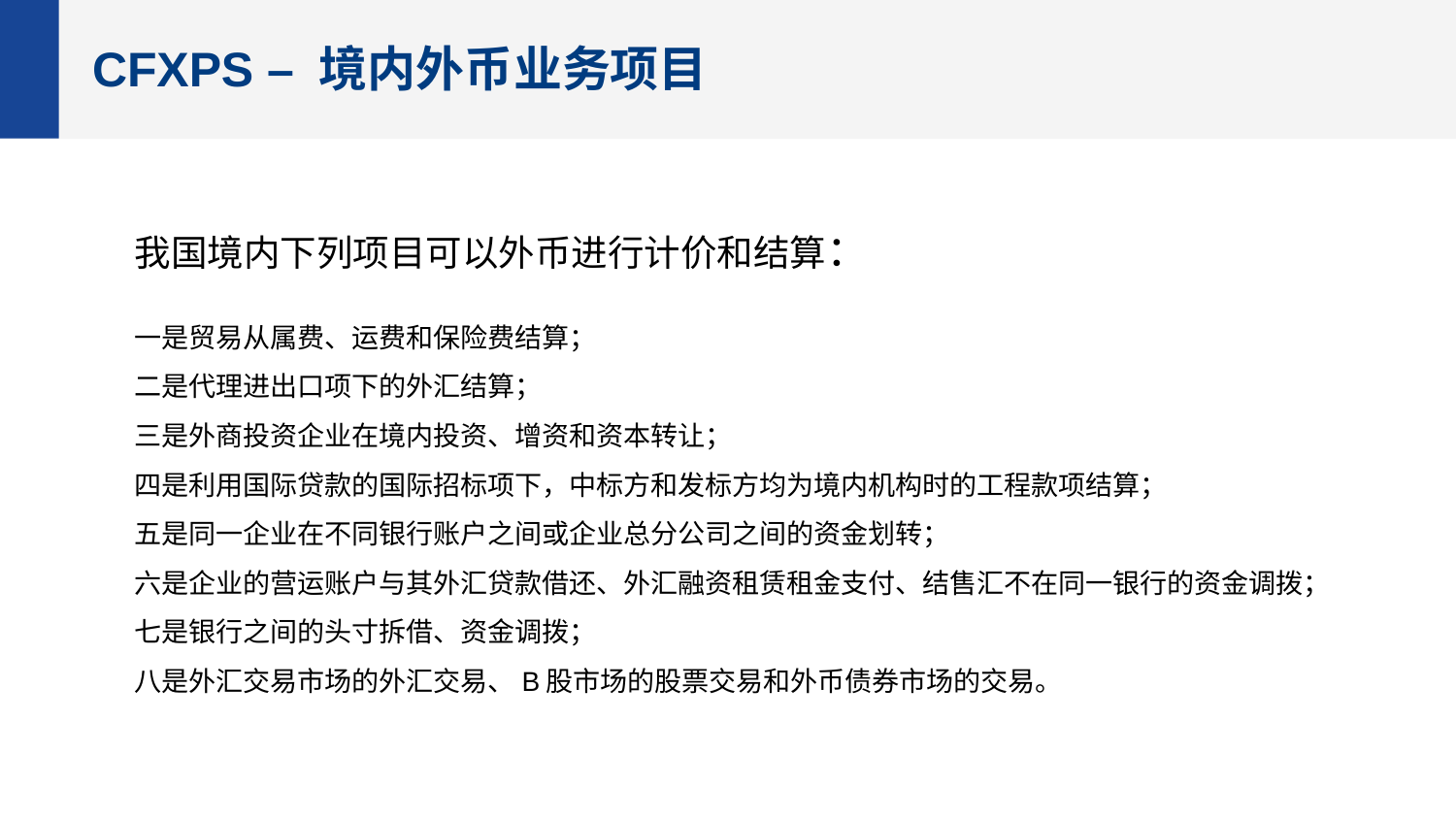

CFXPS – 境内外币业务项目
我国境内下列项目可以外币进行计价和结算：

一是贸易从属费、运费和保险费结算；
二是代理进出口项下的外汇结算；
三是外商投资企业在境内投资、增资和资本转让；
四是利用国际贷款的国际招标项下，中标方和发标方均为境内机构时的工程款项结算；
五是同一企业在不同银行账户之间或企业总分公司之间的资金划转；
六是企业的营运账户与其外汇贷款借还、外汇融资租赁租金支付、结售汇不在同一银行的资金调拨；
七是银行之间的头寸拆借、资金调拨；
八是外汇交易市场的外汇交易、B股市场的股票交易和外币债券市场的交易。